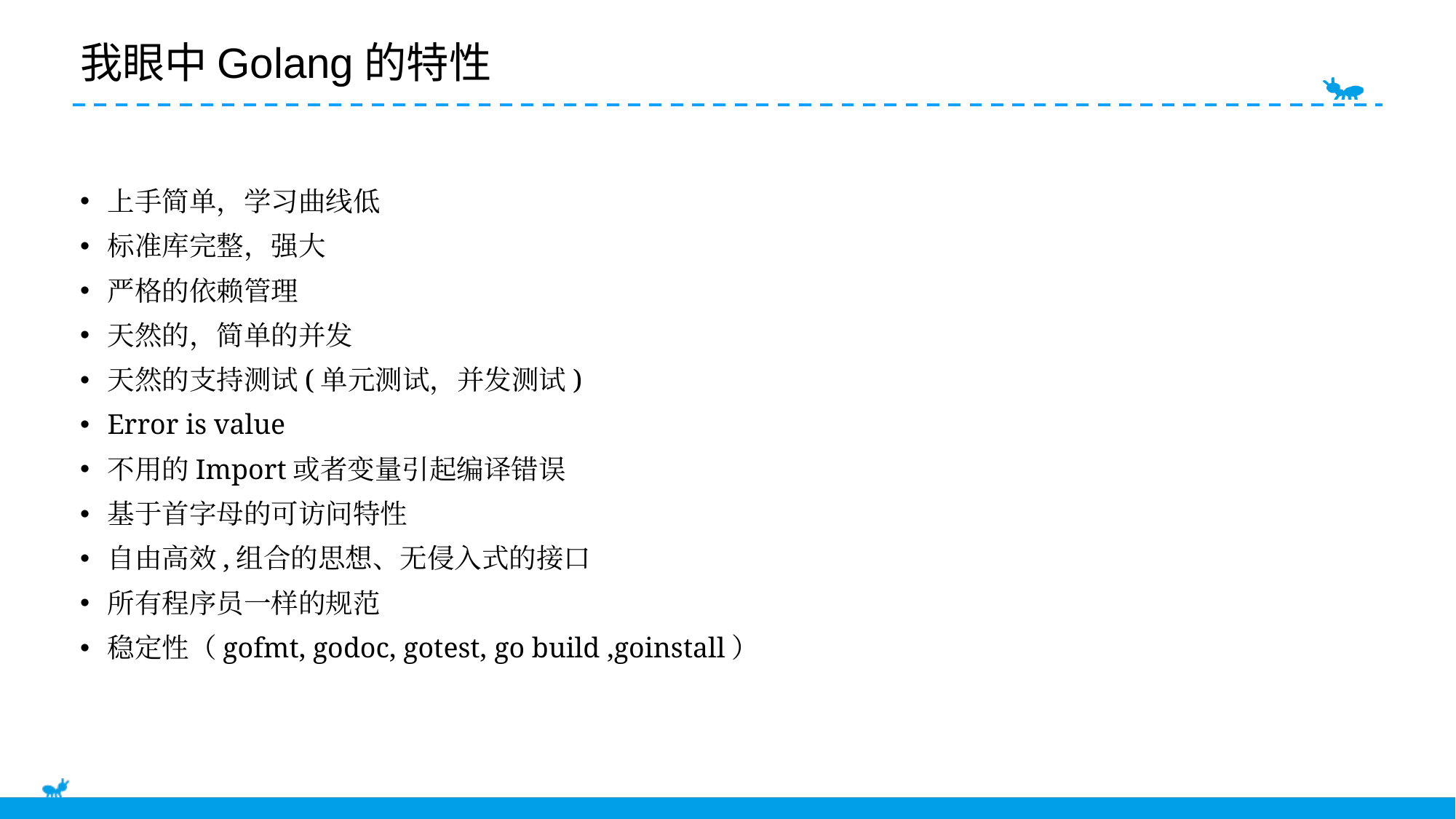

E6636BC20180234D78A0072836F0B9D0B2B9B20C1D4C0BF0AFD9863EB13E2BFC5B41BA3871692B0F22E92108384685EB5C1921DA41D0FBE11BBFC2E87B2E14DC24F230AD912384D704A92AC76C924DF539B6ED3A700D73C228ADA1937ABD9CE8D896269F9E3
# 我眼中Golang的特性
上手简单，学习曲线低
标准库完整，强大
严格的依赖管理
天然的，简单的并发
天然的支持测试(单元测试，并发测试)
Error is value
不用的Import或者变量引起编译错误
基于首字母的可访问特性
自由高效,组合的思想、无侵入式的接口
所有程序员一样的规范
稳定性（gofmt, godoc, gotest, go build ,goinstall）